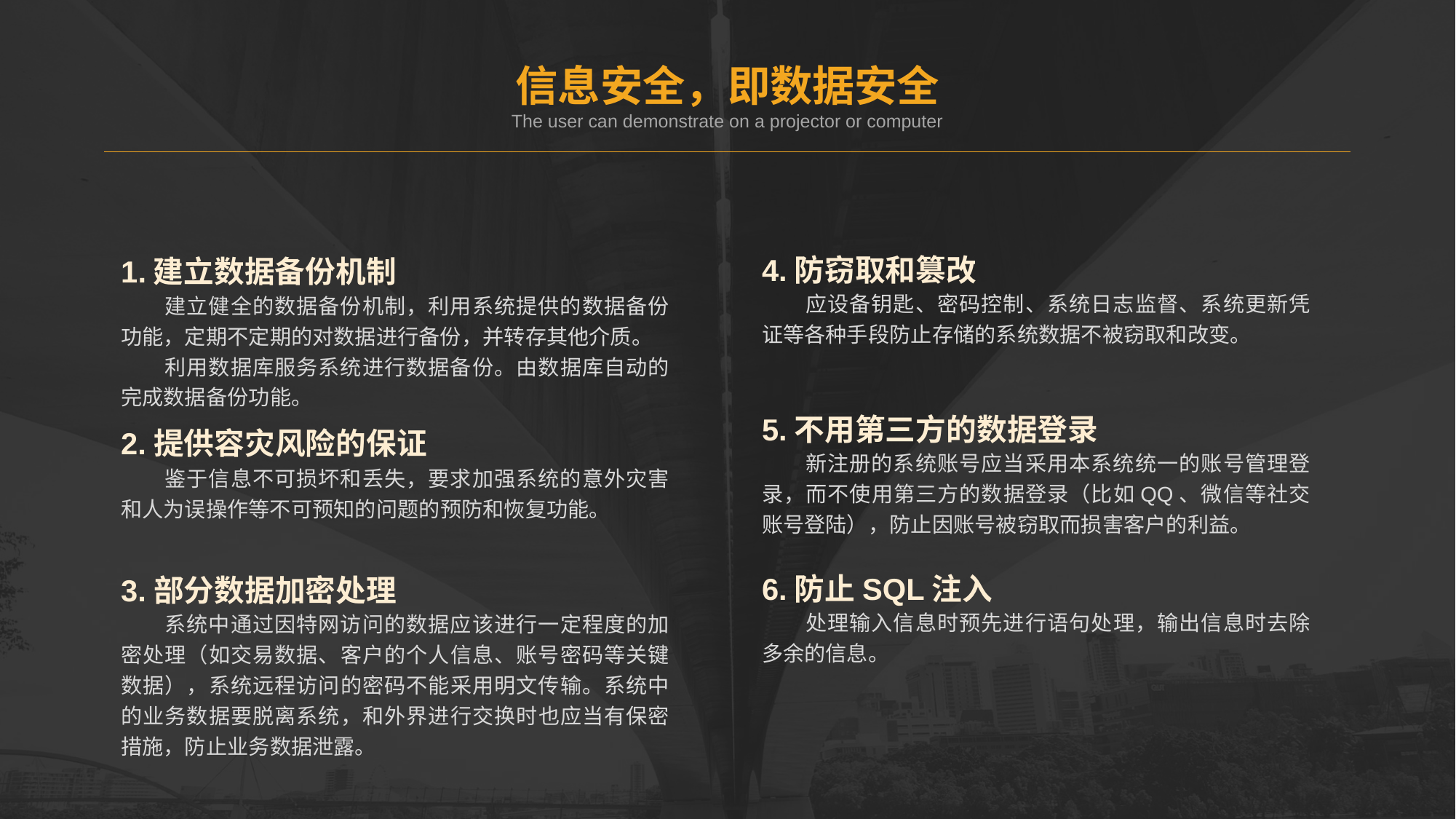

信息安全，即数据安全
The user can demonstrate on a projector or computer
4.防窃取和篡改
       应设备钥匙、密码控制、系统日志监督、系统更新凭证等各种手段防止存储的系统数据不被窃取和改变。
1.建立数据备份机制
       建立健全的数据备份机制，利用系统提供的数据备份功能，定期不定期的对数据进行备份，并转存其他介质。
       利用数据库服务系统进行数据备份。由数据库自动的完成数据备份功能。
5.不用第三方的数据登录
       新注册的系统账号应当采用本系统统一的账号管理登录，而不使用第三方的数据登录（比如QQ、微信等社交账号登陆），防止因账号被窃取而损害客户的利益。
2.提供容灾风险的保证
       鉴于信息不可损坏和丢失，要求加强系统的意外灾害和人为误操作等不可预知的问题的预防和恢复功能。
6.防止SQL注入
       处理输入信息时预先进行语句处理，输出信息时去除多余的信息。
3.部分数据加密处理
       系统中通过因特网访问的数据应该进行一定程度的加密处理（如交易数据、客户的个人信息、账号密码等关键数据），系统远程访问的密码不能采用明文传输。系统中的业务数据要脱离系统，和外界进行交换时也应当有保密措施，防止业务数据泄露。